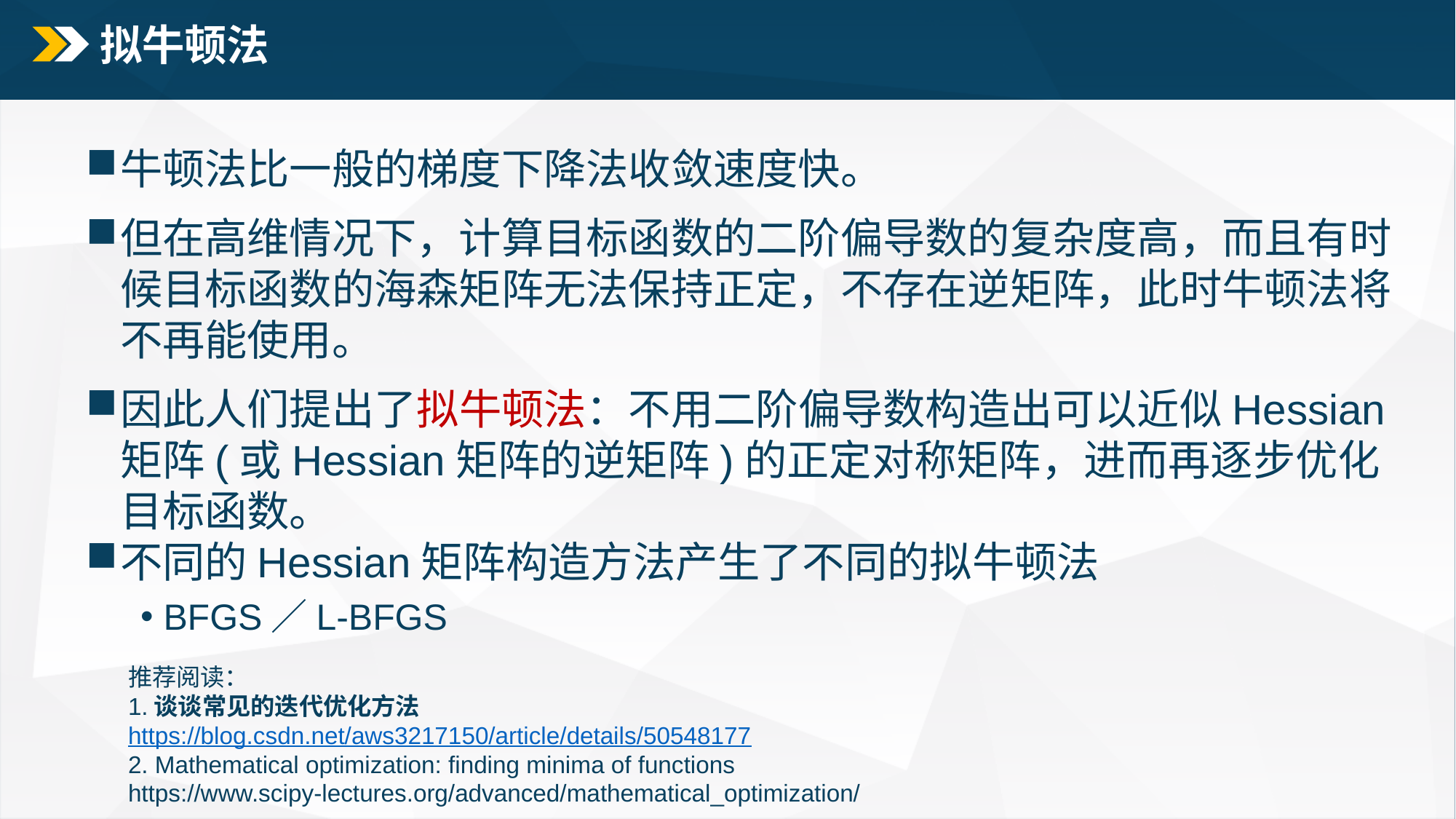

# 拟牛顿法
牛顿法比一般的梯度下降法收敛速度快。

但在高维情况下，计算目标函数的二阶偏导数的复杂度高，而且有时候目标函数的海森矩阵无法保持正定，不存在逆矩阵，此时牛顿法将不再能使用。

因此人们提出了拟牛顿法：不用二阶偏导数构造出可以近似Hessian矩阵(或Hessian矩阵的逆矩阵)的正定对称矩阵，进而再逐步优化目标函数。
不同的Hessian矩阵构造方法产生了不同的拟牛顿法
 BFGS／L-BFGS

推荐阅读：
1.谈谈常见的迭代优化方法
https://blog.csdn.net/aws3217150/article/details/50548177
2. Mathematical optimization: finding minima of functions
https://www.scipy-lectures.org/advanced/mathematical_optimization/